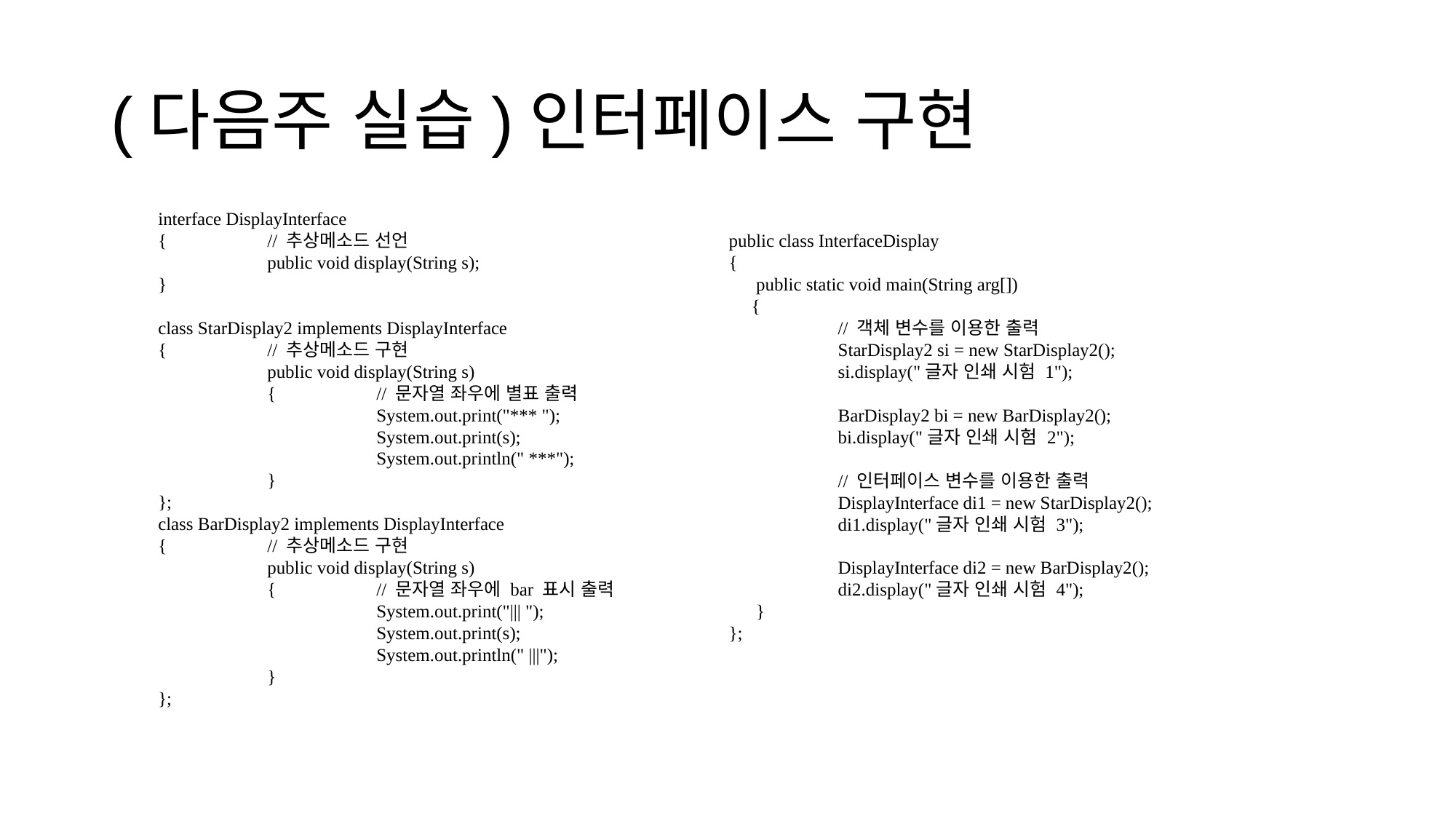

# (다음주 실습)인터페이스 구현
interface DisplayInterface
{	// 추상메소드 선언
	public void display(String s);
}

class StarDisplay2 implements DisplayInterface
{	// 추상메소드 구현
	public void display(String s)
	{	// 문자열 좌우에 별표 출력
		System.out.print("*** ");
		System.out.print(s);
		System.out.println(" ***");
	}
};
class BarDisplay2 implements DisplayInterface
{	// 추상메소드 구현
	public void display(String s)
	{	// 문자열 좌우에 bar 표시 출력
		System.out.print("||| ");
		System.out.print(s);
		System.out.println(" |||");
	}
};
public class InterfaceDisplay
{
      public static void main(String arg[])
     {
	// 객체 변수를 이용한 출력
	StarDisplay2 si = new StarDisplay2();
	si.display("글자 인쇄 시험 1");

	BarDisplay2 bi = new BarDisplay2();
	bi.display("글자 인쇄 시험 2");

	// 인터페이스 변수를 이용한 출력
	DisplayInterface di1 = new StarDisplay2();
	di1.display("글자 인쇄 시험 3");

	DisplayInterface di2 = new BarDisplay2();
	di2.display("글자 인쇄 시험 4");
      }
};